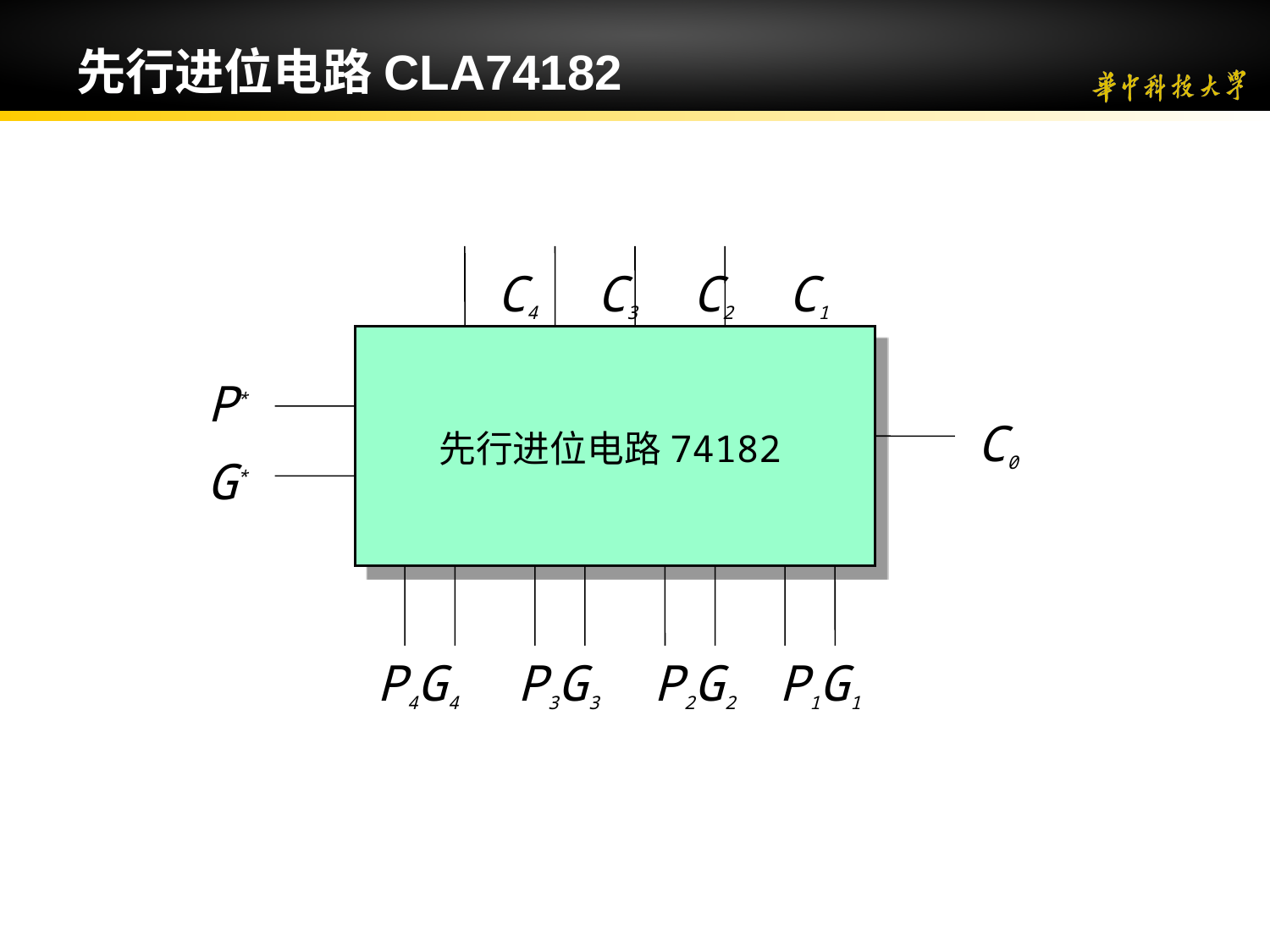

先行进位电路CLA74182

 C4  C3     C2     C1

P*
C0

先行进位电路74182

G*

P4G4  P3G3     P2G2    P1G1